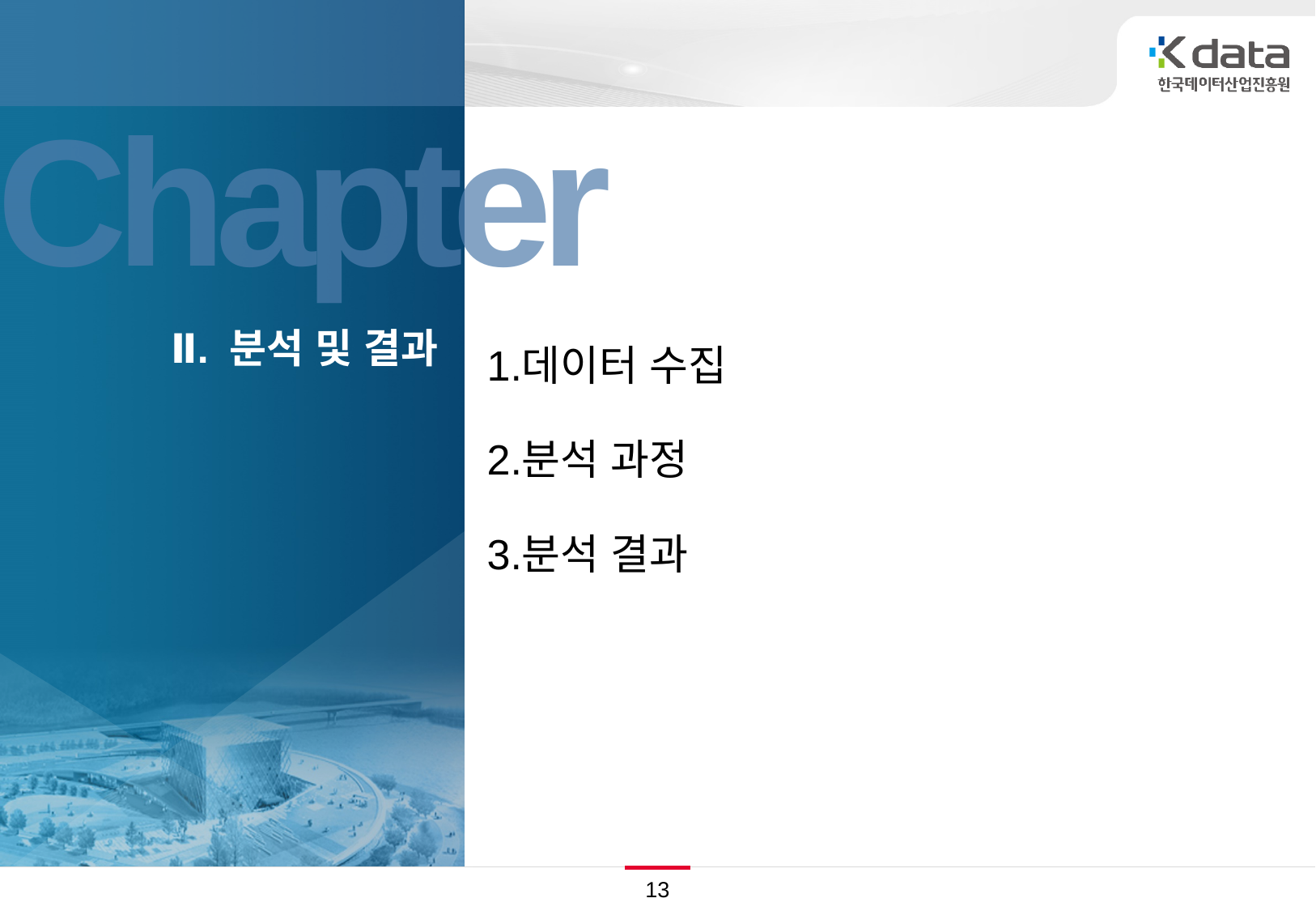

데이터 수집
분석 과정
분석 결과

Ⅱ. 분석 및 결과
13